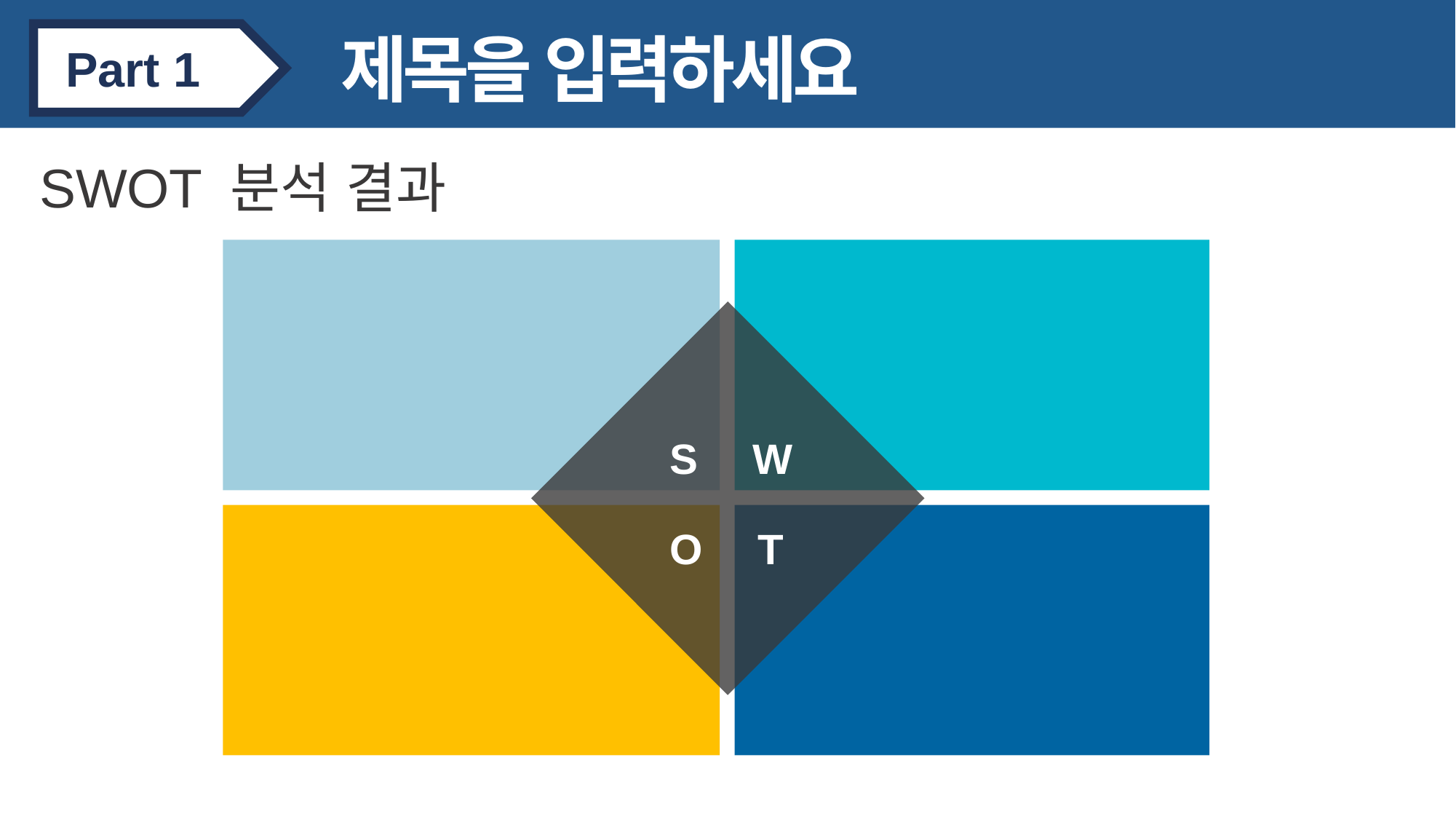

제목을 입력하세요

Part 1
SWOT 분석 결과

S
W

O
T